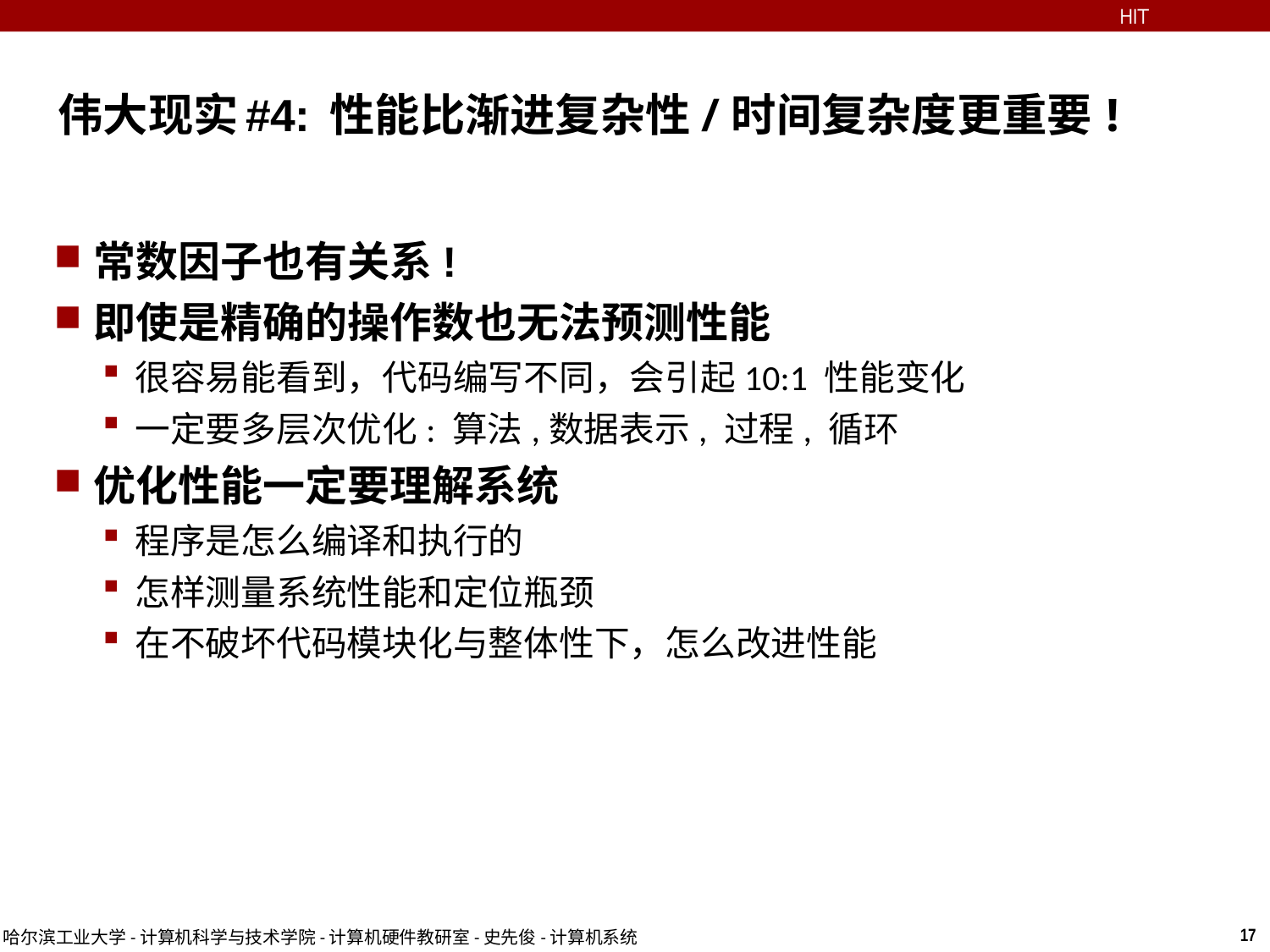

HIT
# 伟大现实#4: 性能比渐进复杂性/时间复杂度更重要!
常数因子也有关系!
即使是精确的操作数也无法预测性能
很容易能看到，代码编写不同，会引起10:1 性能变化
一定要多层次优化: 算法,数据表示, 过程, 循环
优化性能一定要理解系统
程序是怎么编译和执行的
怎样测量系统性能和定位瓶颈
在不破坏代码模块化与整体性下，怎么改进性能